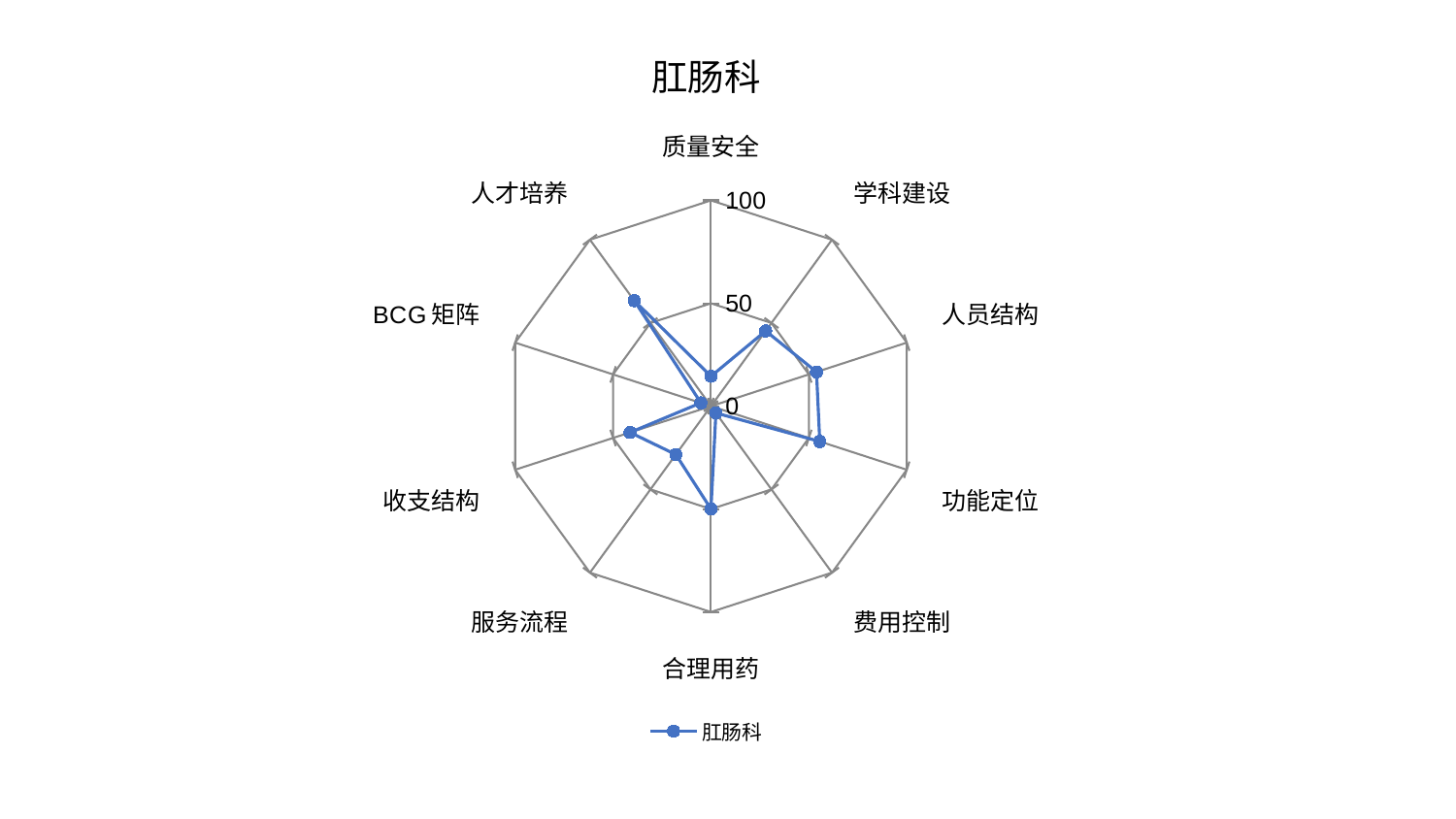

### Chart: 肛肠科

| Category | 肛肠科 |
|---|---|
| 质量安全 | 14.549544866399476 |
| 学科建设 | 45.19188678822826 |
| 人员结构 | 53.916377220905375 |
| 功能定位 | 55.55992452797738 |
| 费用控制 | 4.113817921663999 |
| 合理用药 | 49.967306231092586 |
| 服务流程 | 29.054504243671573 |
| 收支结构 | 41.322934976906495 |
| BCG矩阵 | 5.155521821632536 |
| 人才培养 | 63.39595257021001 |
117